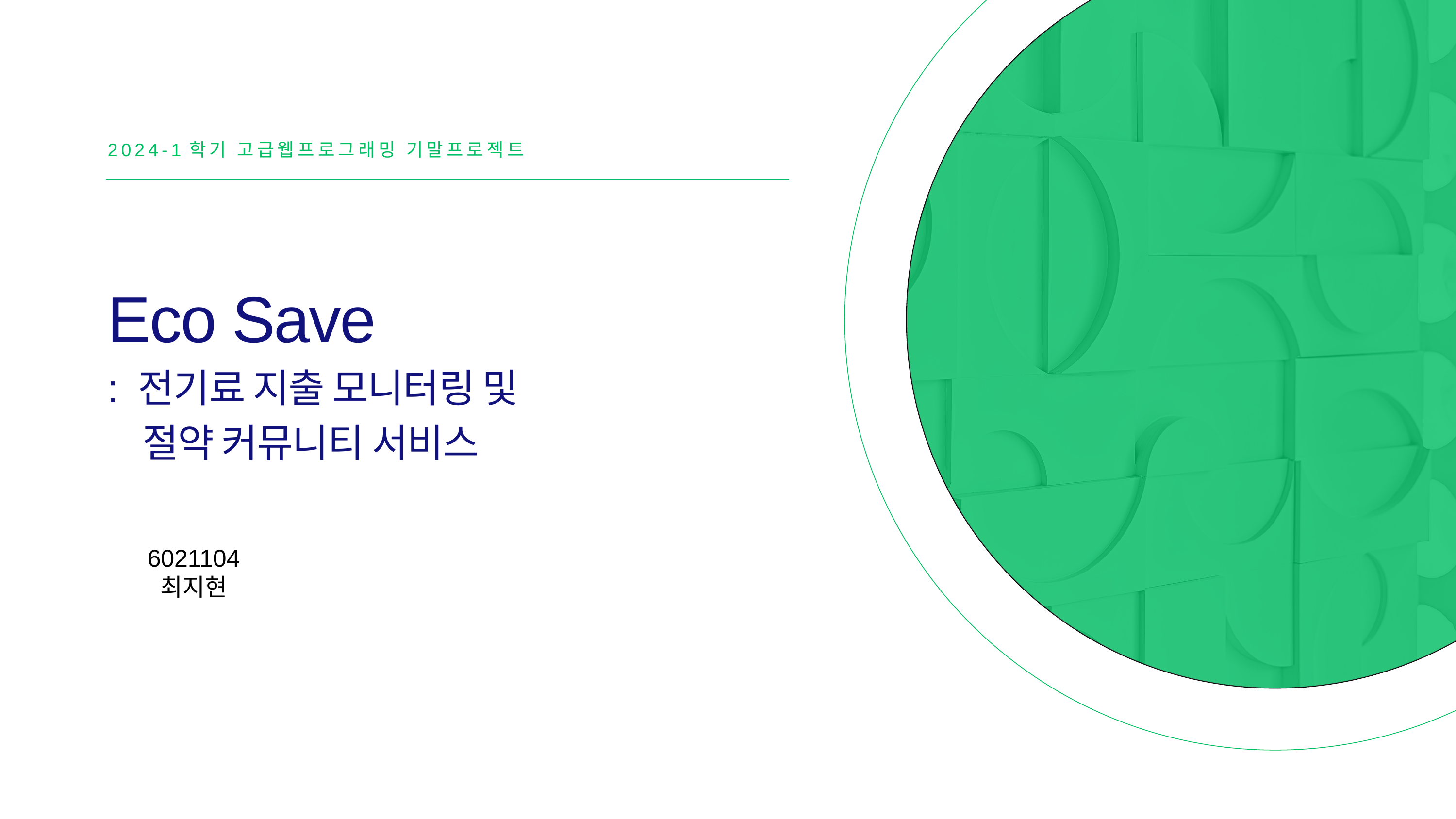

2024-1학기 고급웹프로그래밍 기말프로젝트

Eco Save
: 전기료 지출 모니터링 및
   절약 커뮤니티 서비스
6021104 최지현